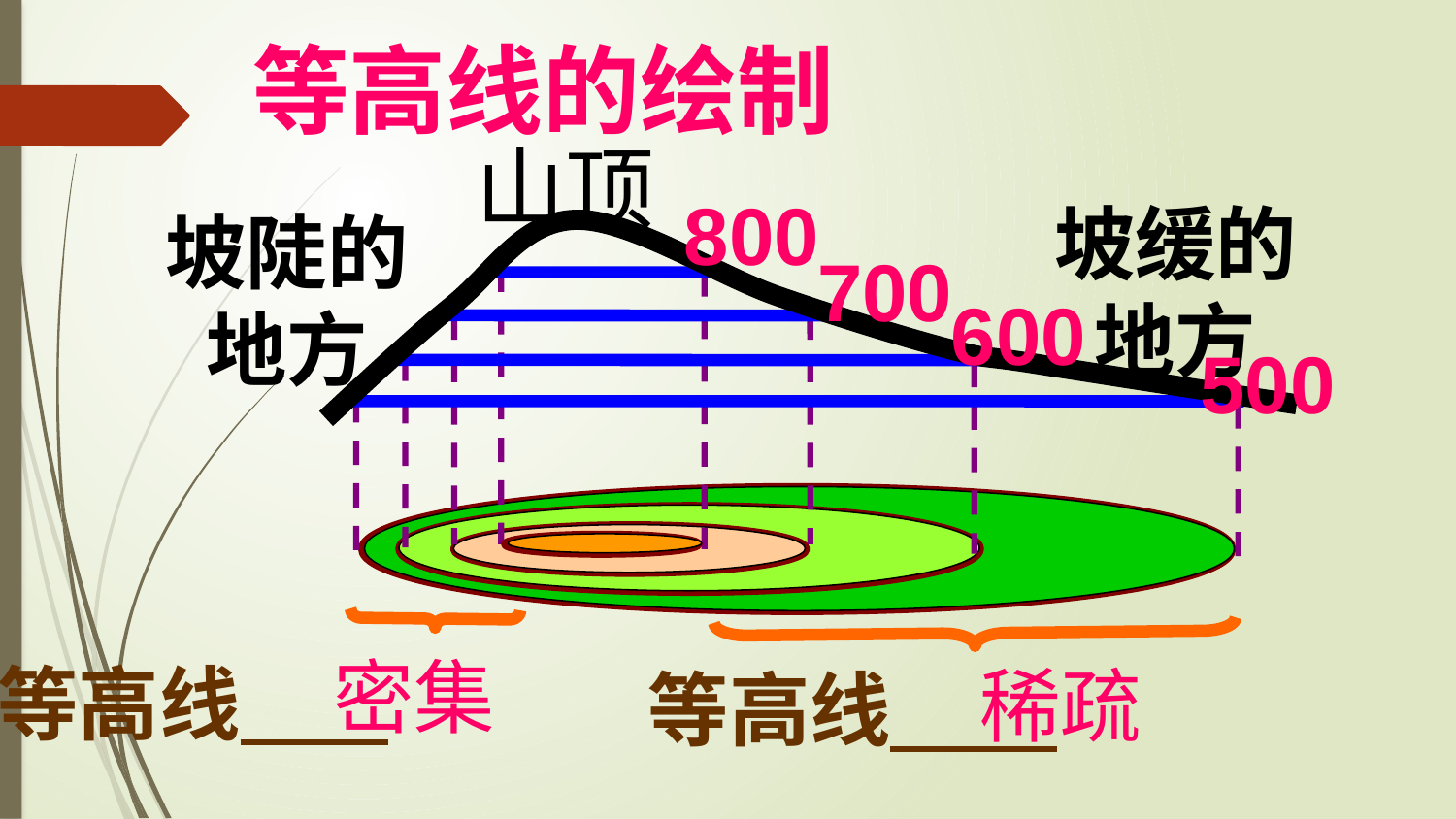

等高线的绘制
山顶
800
坡缓的地方
坡陡的地方

700

600

500

密集
等高线
稀疏
等高线